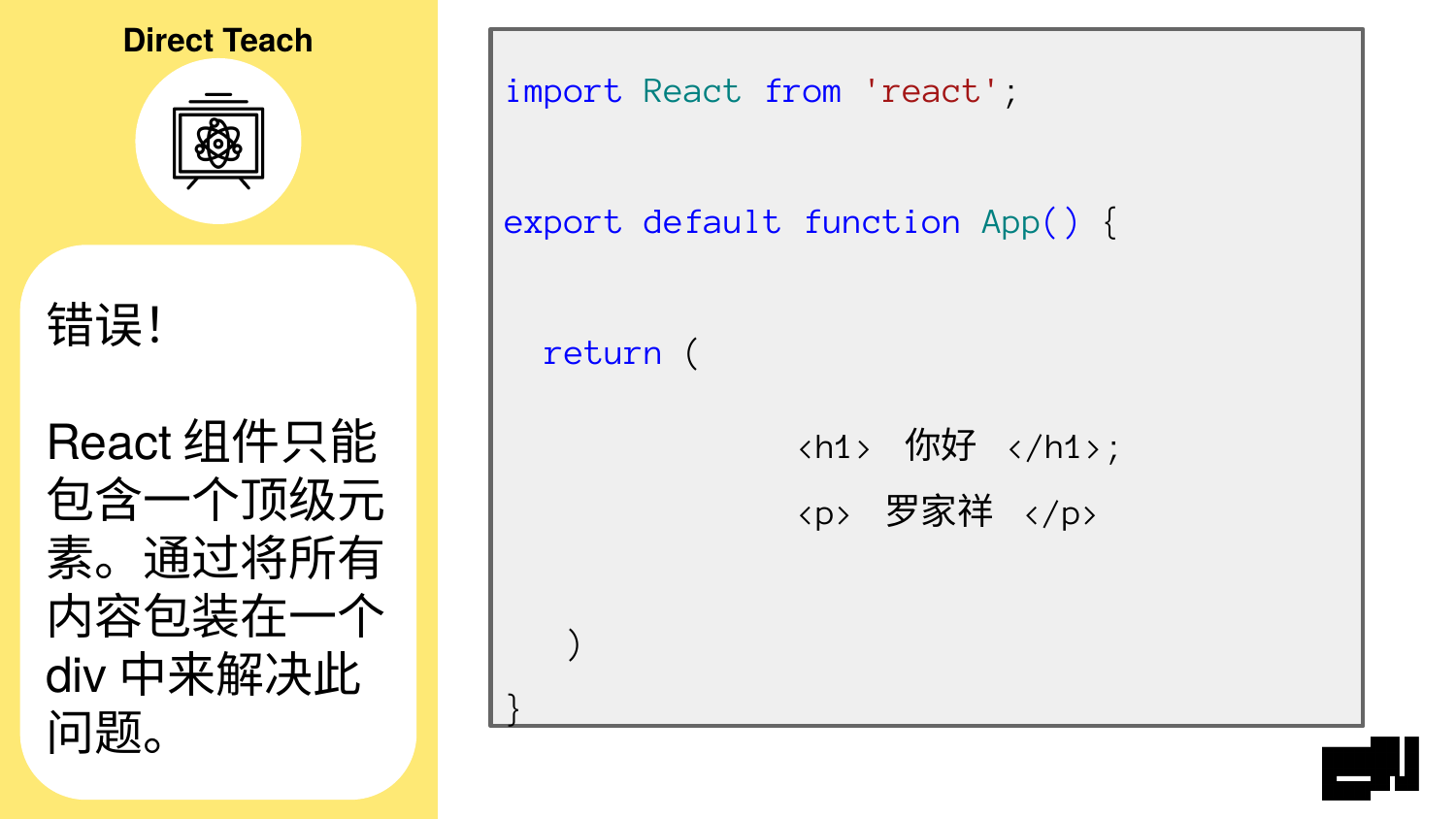

import React from 'react';

export default function App() {

  return (

     		<h1> 你好 </h1>;
     		<p> 罗家祥 </p>

   )
}

错误！

React组件只能包含一个顶级元素。通过将所有内容包装在一个div中来解决此问题。